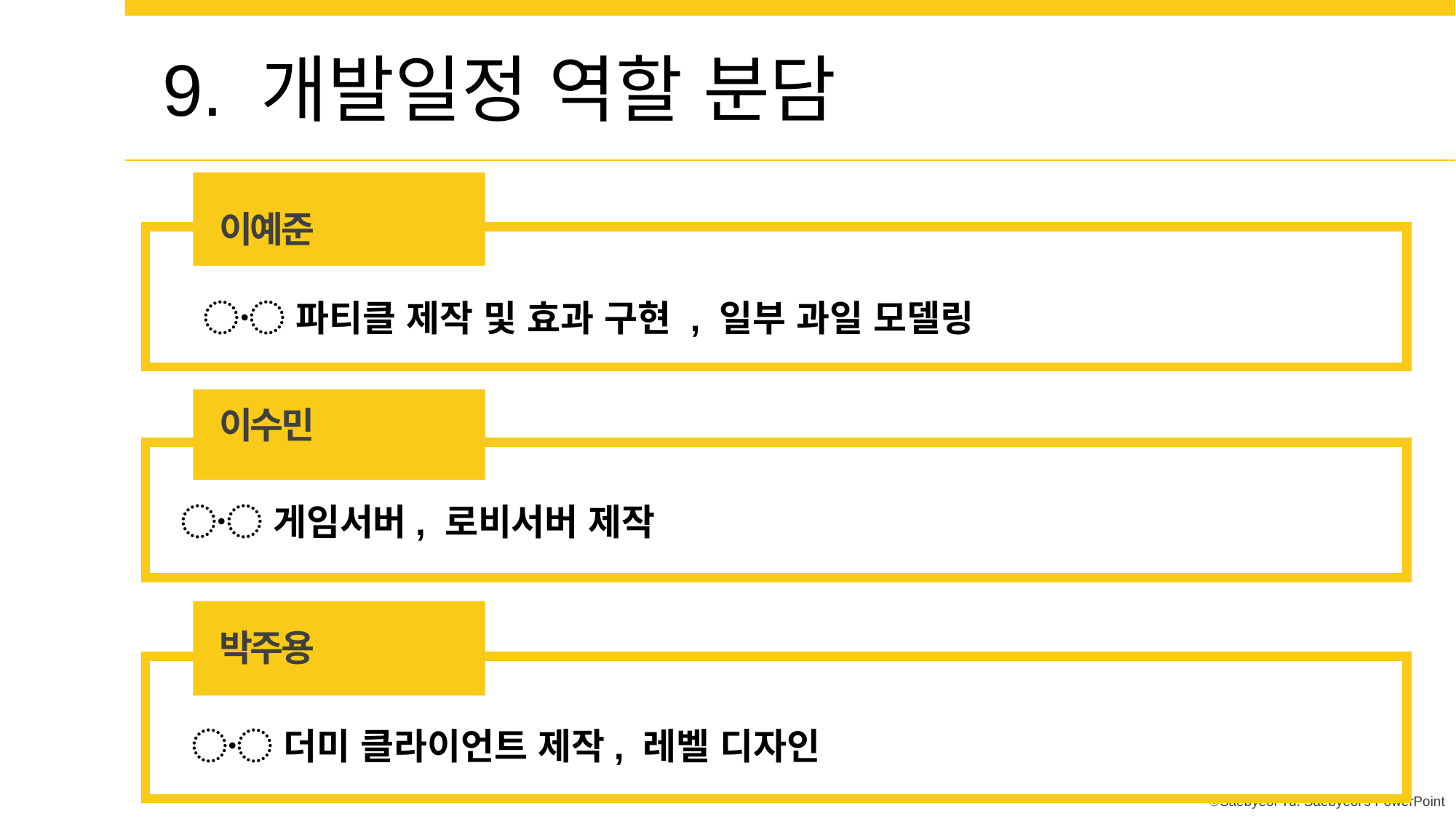

9. 개발일정 역할 분담

이예준
〮 파티클 제작 및 효과 구현 , 일부 과일 모델링

이수민
〮 게임서버, 로비서버 제작

박주용
〮 더미 클라이언트 제작, 레벨 디자인